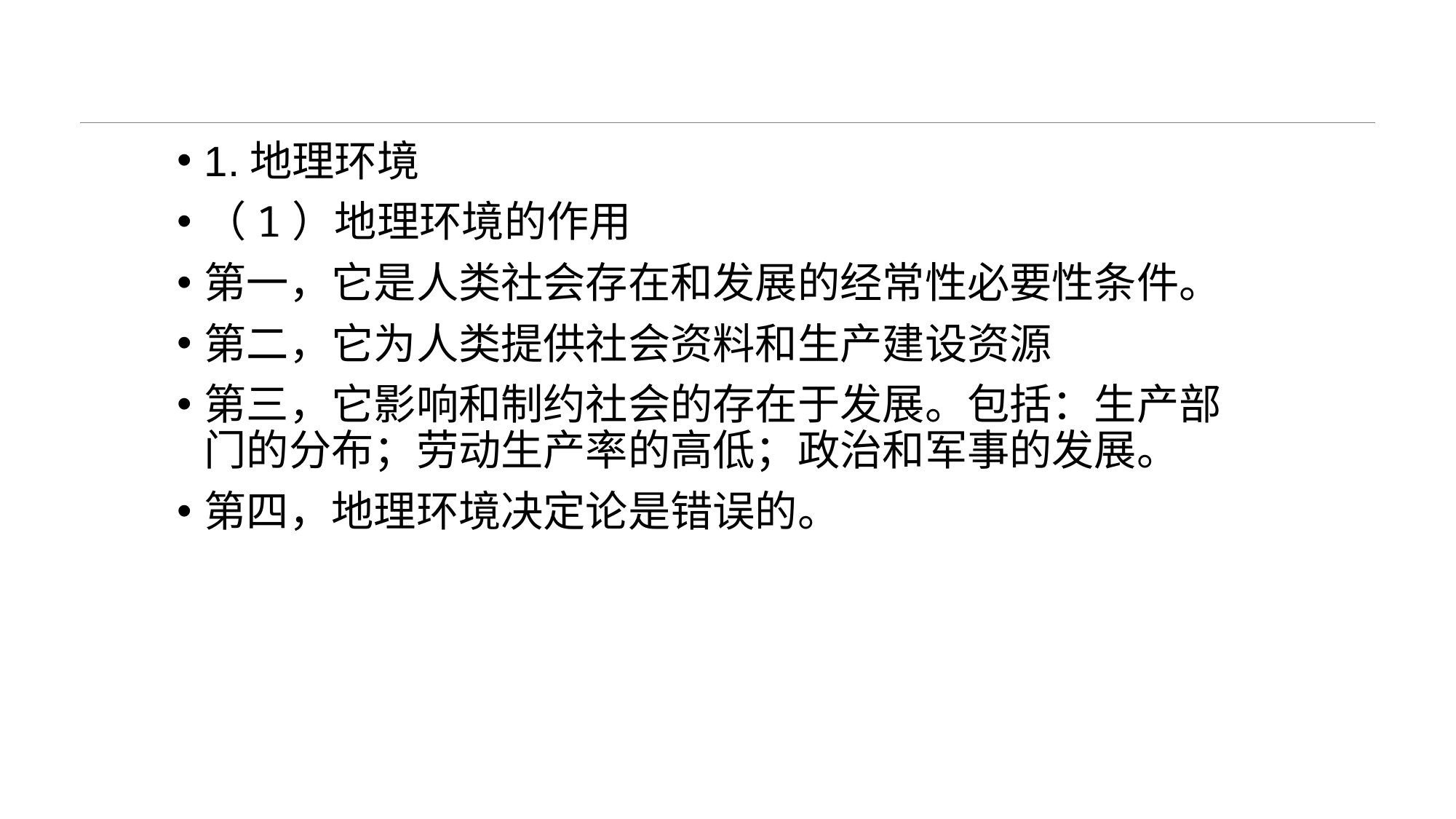

#
1.地理环境
（1）地理环境的作用
第一，它是人类社会存在和发展的经常性必要性条件。
第二，它为人类提供社会资料和生产建设资源
第三，它影响和制约社会的存在于发展。包括：生产部门的分布；劳动生产率的高低；政治和军事的发展。
第四，地理环境决定论是错误的。